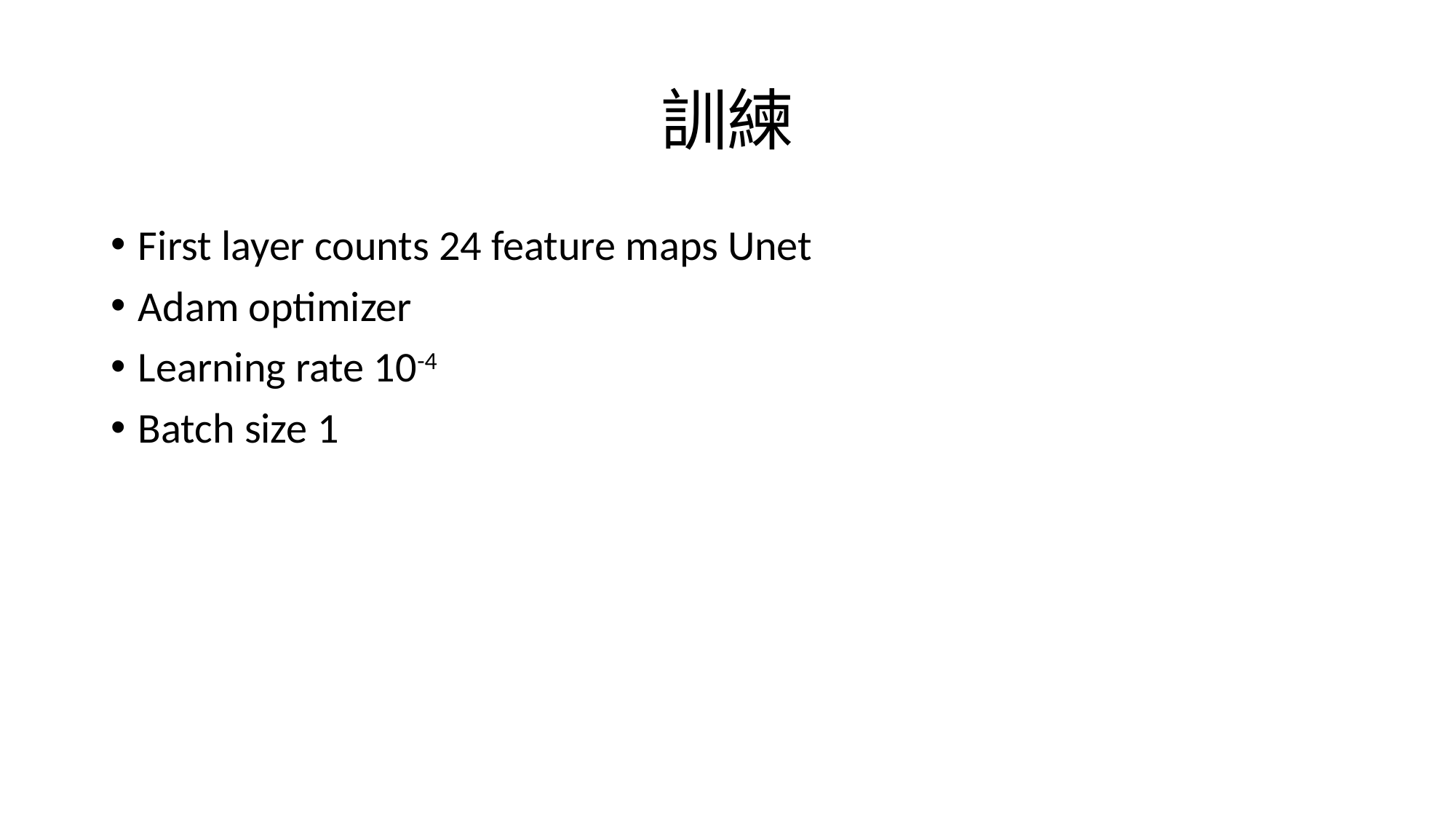

# 訓練
First layer counts 24 feature maps Unet
Adam optimizer
Learning rate 10-4
Batch size 1